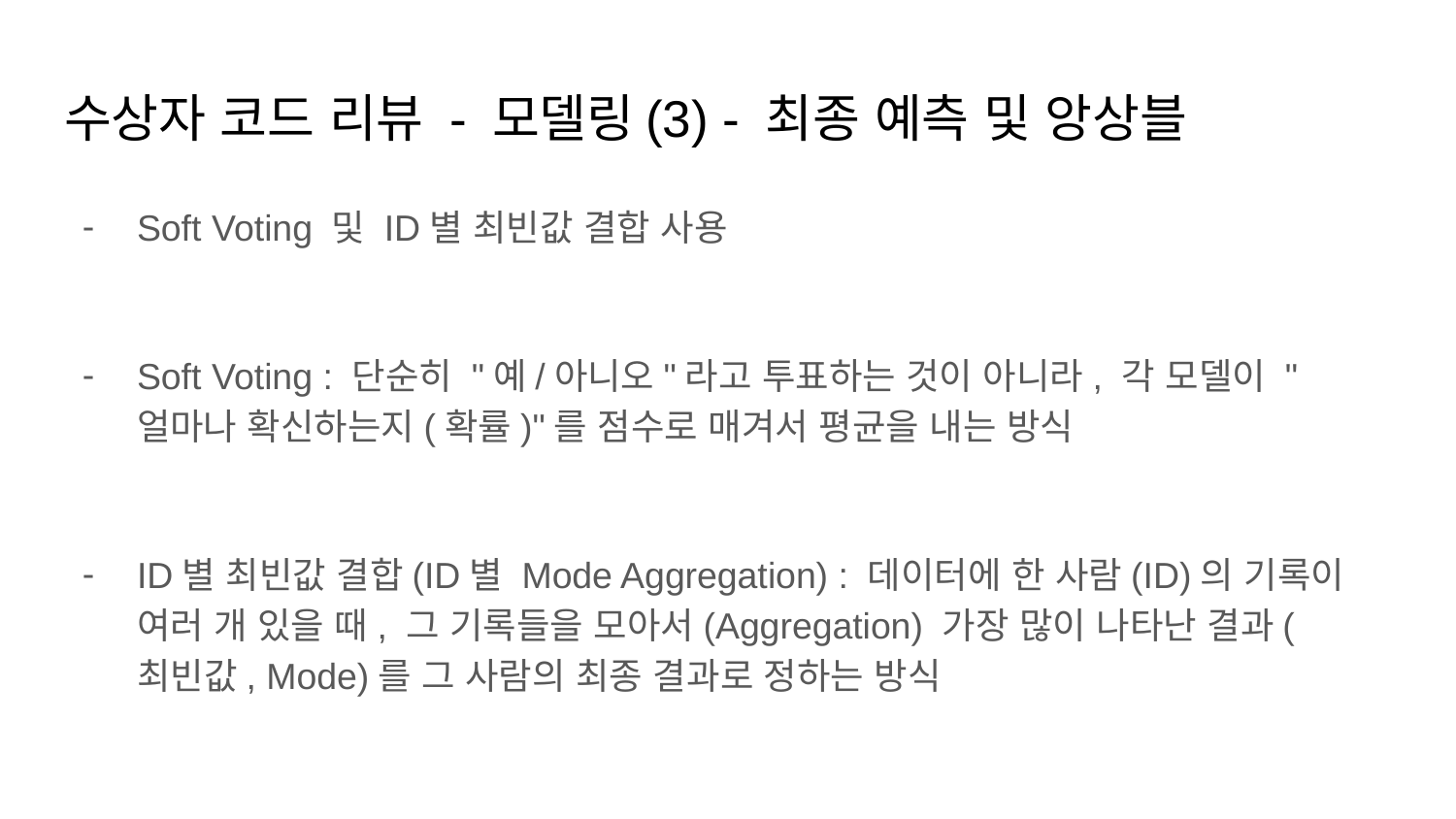

# 수상자 코드 리뷰 - 모델링(3) - 최종 예측 및 앙상블

Soft Voting 및 ID별 최빈값 결합 사용

Soft Voting : 단순히 "예/아니오"라고 투표하는 것이 아니라, 각 모델이 "얼마나 확신하는지(확률)"를 점수로 매겨서 평균을 내는 방식

ID별 최빈값 결합(ID별 Mode Aggregation) : 데이터에 한 사람(ID)의 기록이 여러 개 있을 때, 그 기록들을 모아서(Aggregation) 가장 많이 나타난 결과(최빈값, Mode)를 그 사람의 최종 결과로 정하는 방식